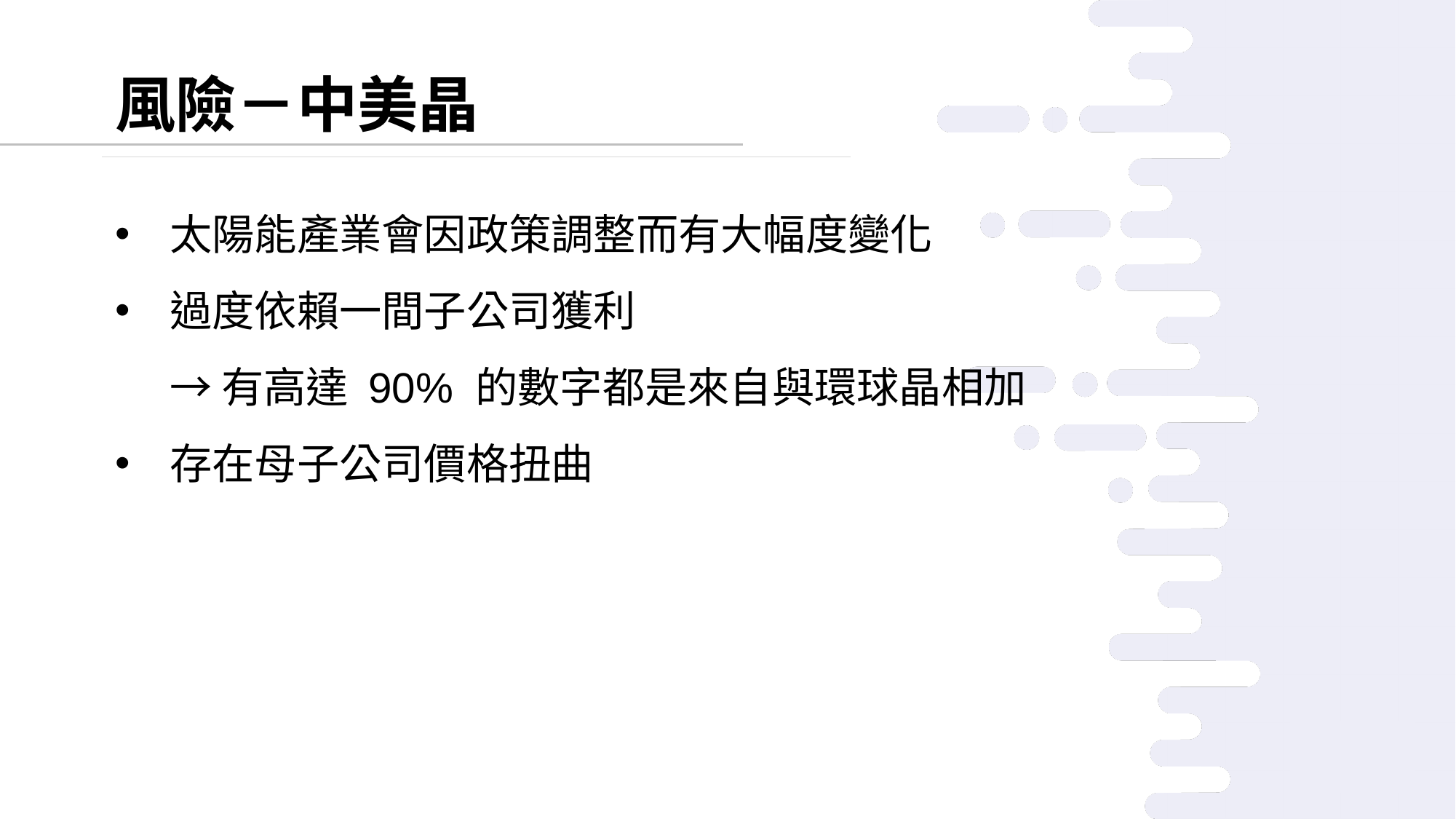

風險－中美晶
太陽能產業會因政策調整而有大幅度變化
過度依賴一間子公司獲利
→ 有高達 90% 的數字都是來自與環球晶相加
存在母子公司價格扭曲